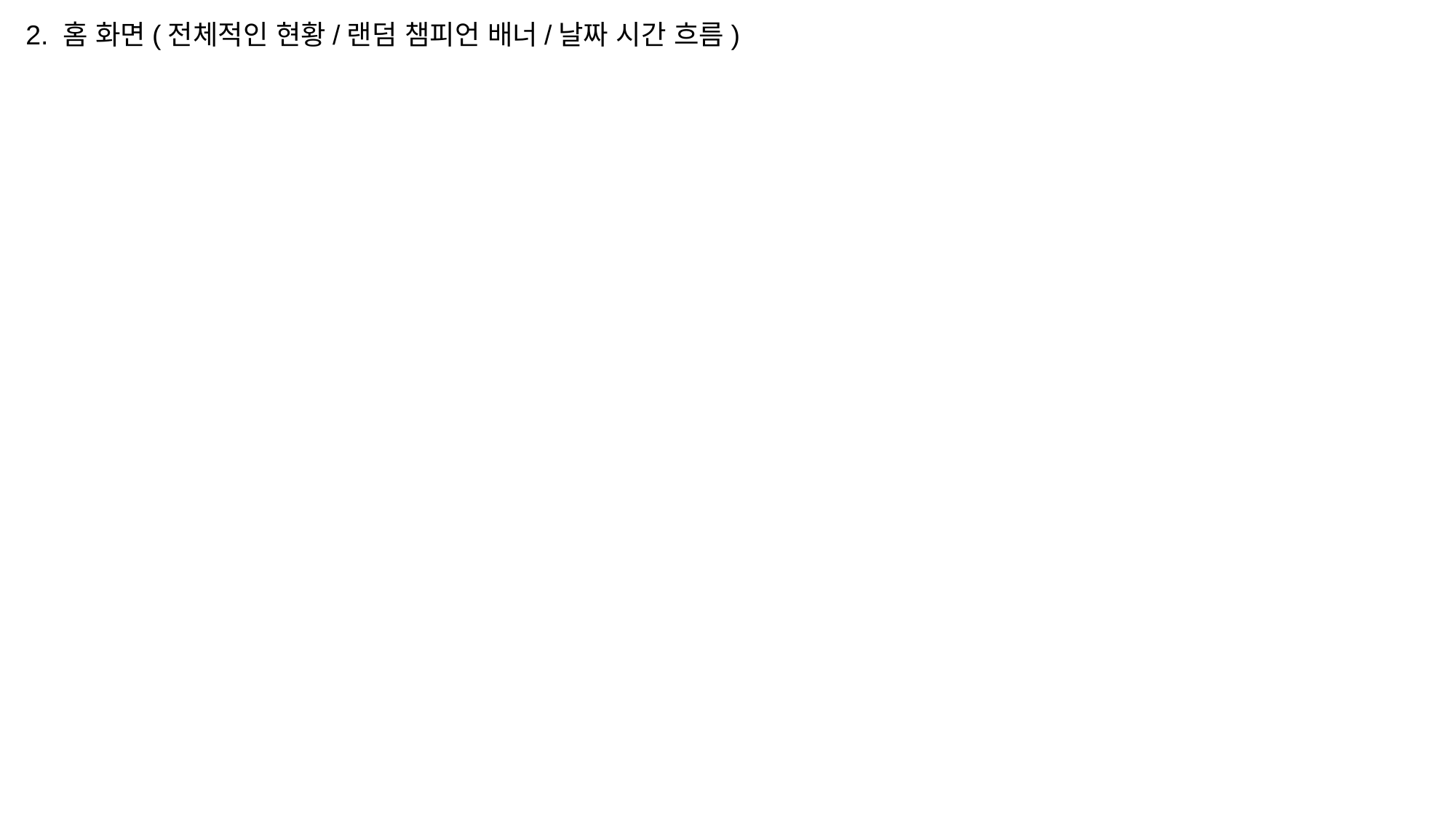

2. 홈 화면(전체적인 현황/랜덤 챔피언 배너/날짜 시간 흐름)